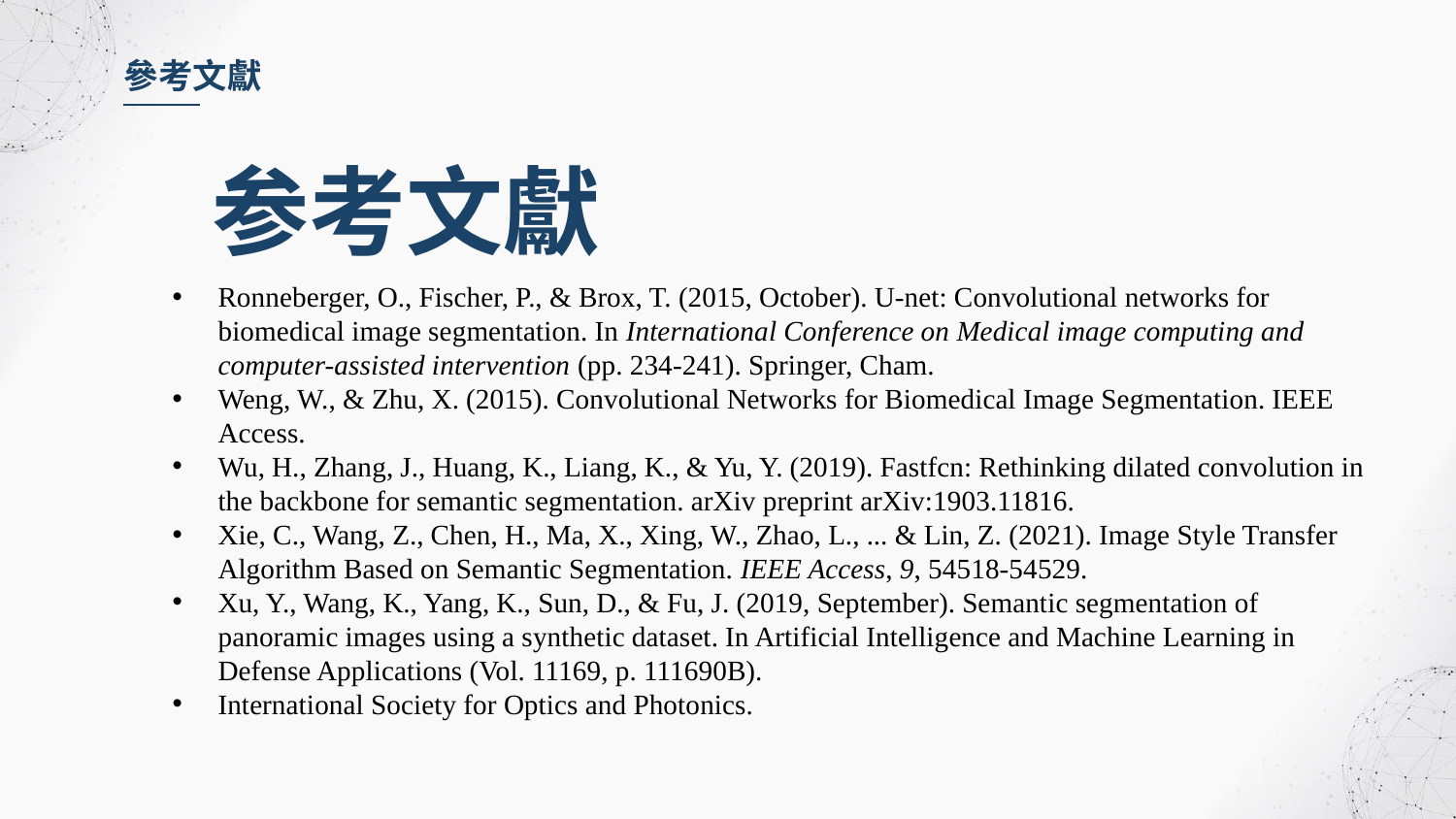

參考文獻
参考文獻
Ronneberger, O., Fischer, P., & Brox, T. (2015, October). U-net: Convolutional networks for biomedical image segmentation. In International Conference on Medical image computing and computer-assisted intervention (pp. 234-241). Springer, Cham.
Weng, W., & Zhu, X. (2015). Convolutional Networks for Biomedical Image Segmentation. IEEE Access.
Wu, H., Zhang, J., Huang, K., Liang, K., & Yu, Y. (2019). Fastfcn: Rethinking dilated convolution in the backbone for semantic segmentation. arXiv preprint arXiv:1903.11816.
Xie, C., Wang, Z., Chen, H., Ma, X., Xing, W., Zhao, L., ... & Lin, Z. (2021). Image Style Transfer Algorithm Based on Semantic Segmentation. IEEE Access, 9, 54518-54529.
Xu, Y., Wang, K., Yang, K., Sun, D., & Fu, J. (2019, September). Semantic segmentation of panoramic images using a synthetic dataset. In Artificial Intelligence and Machine Learning in Defense Applications (Vol. 11169, p. 111690B).
International Society for Optics and Photonics.